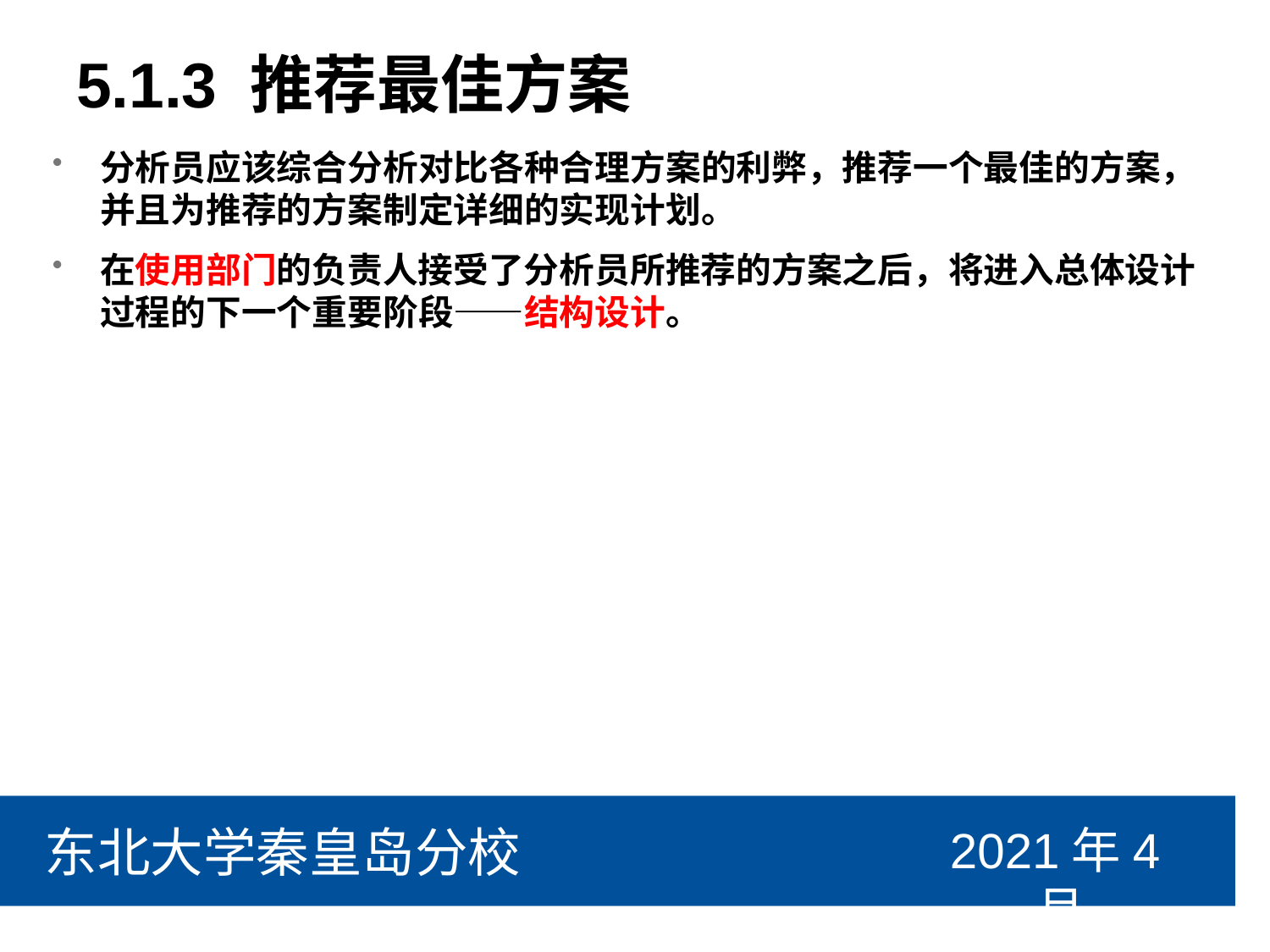

# 5.1.3 推荐最佳方案
分析员应该综合分析对比各种合理方案的利弊，推荐一个最佳的方案，并且为推荐的方案制定详细的实现计划。
在使用部门的负责人接受了分析员所推荐的方案之后，将进入总体设计过程的下一个重要阶段——结构设计。